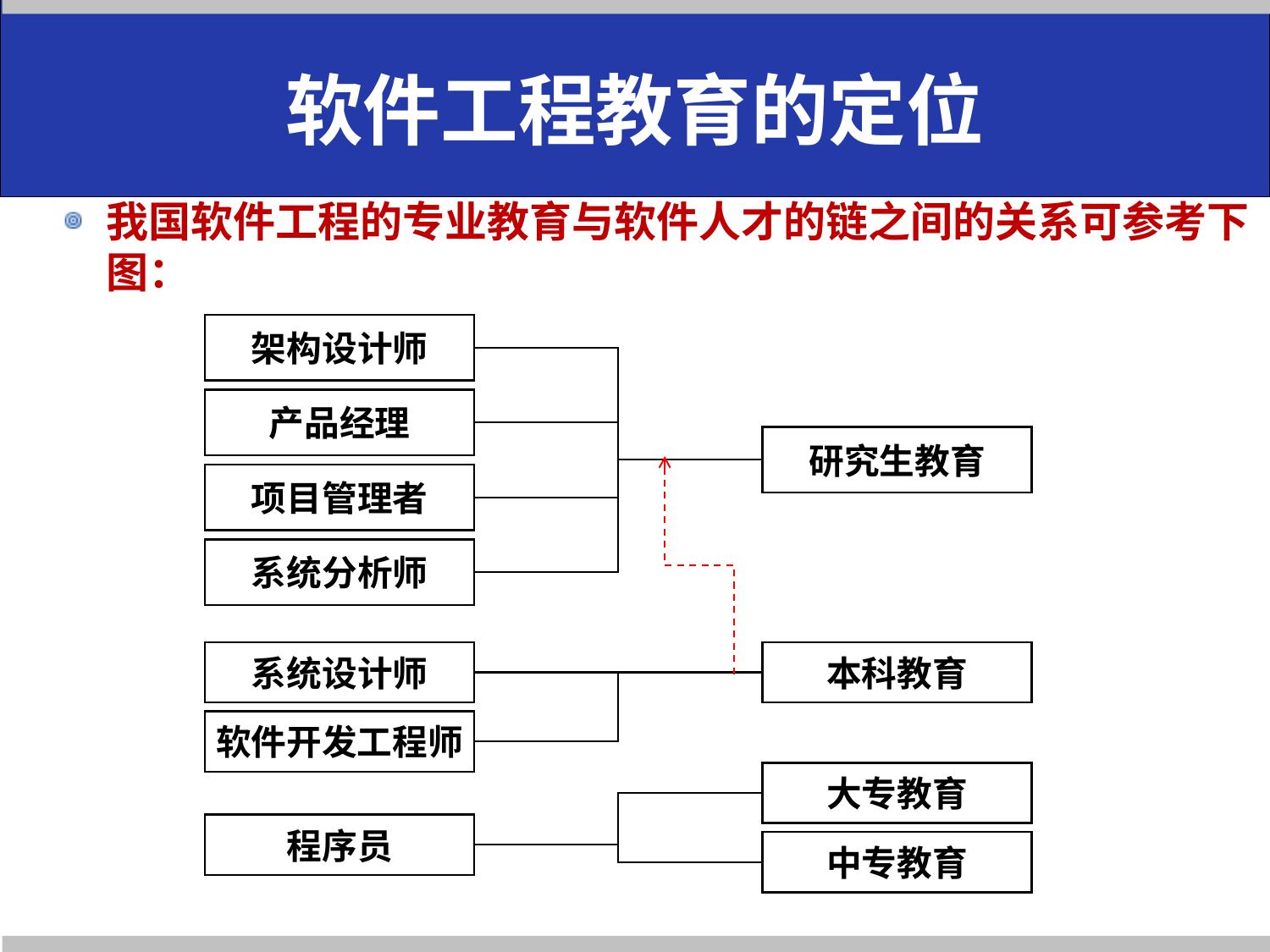

# 软件工程教育的定位
我国软件工程的专业教育与软件人才的链之间的关系可参考下图：
架构设计师
产品经理
研究生教育
项目管理者
系统分析师
系统设计师
本科教育
软件开发工程师
大专教育
程序员
中专教育
11